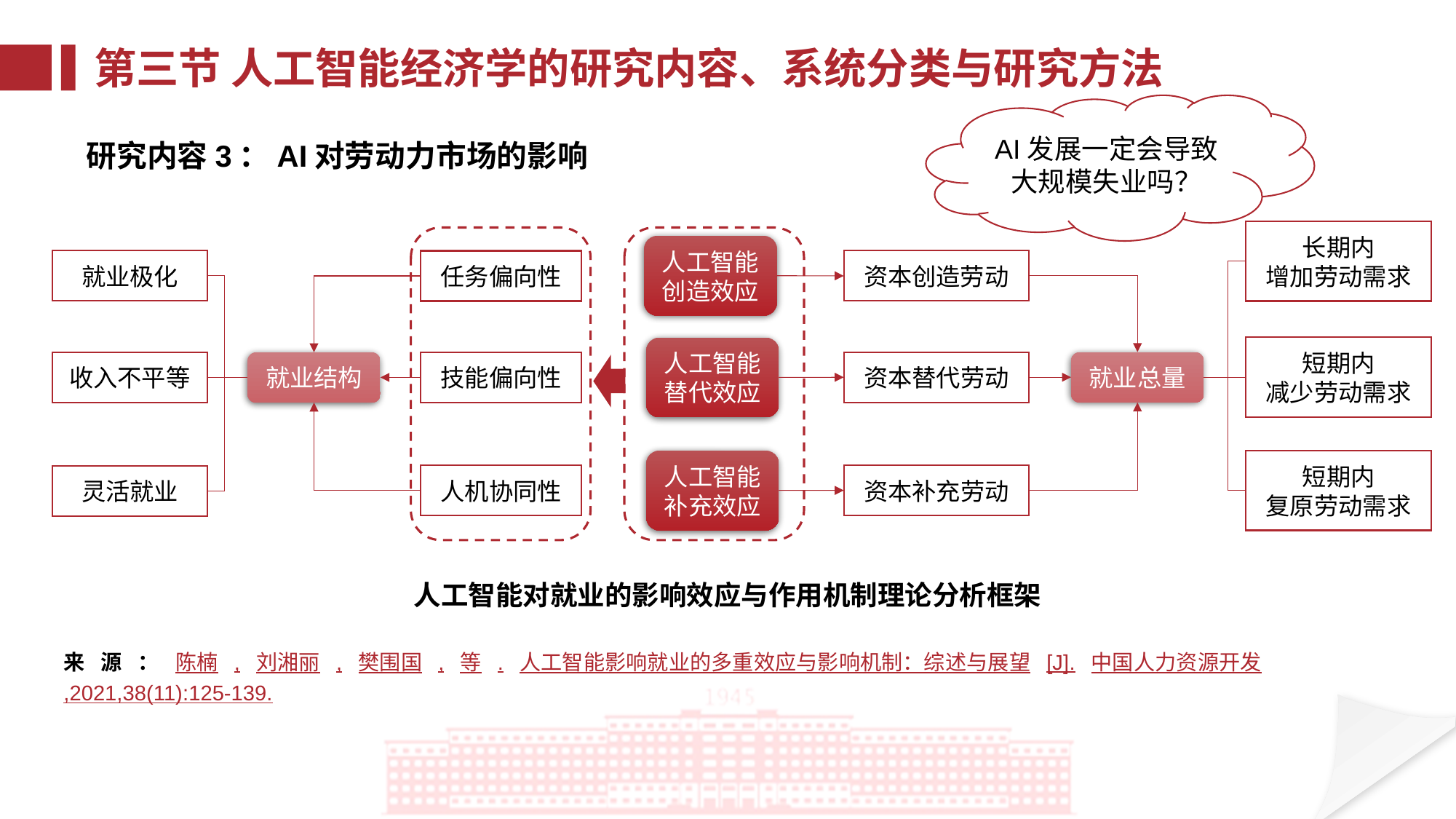

第三节 人工智能经济学的研究内容、系统分类与研究方法
AI发展一定会导致大规模失业吗？
研究内容3：AI对劳动力市场的影响
长期内
增加劳动需求
人工智能
创造效应
资本创造劳动
就业极化
任务偏向性
短期内
减少劳动需求
人工智能
替代效应
就业总量
资本替代劳动
收入不平等
就业结构
技能偏向性
短期内
复原劳动需求
人工智能
补充效应
资本补充劳动
人机协同性
灵活就业

人工智能对就业的影响效应与作用机制理论分析框架
来源：陈楠,刘湘丽,樊围国,等.人工智能影响就业的多重效应与影响机制：综述与展望[J].中国人力资源开发,2021,38(11):125-139.